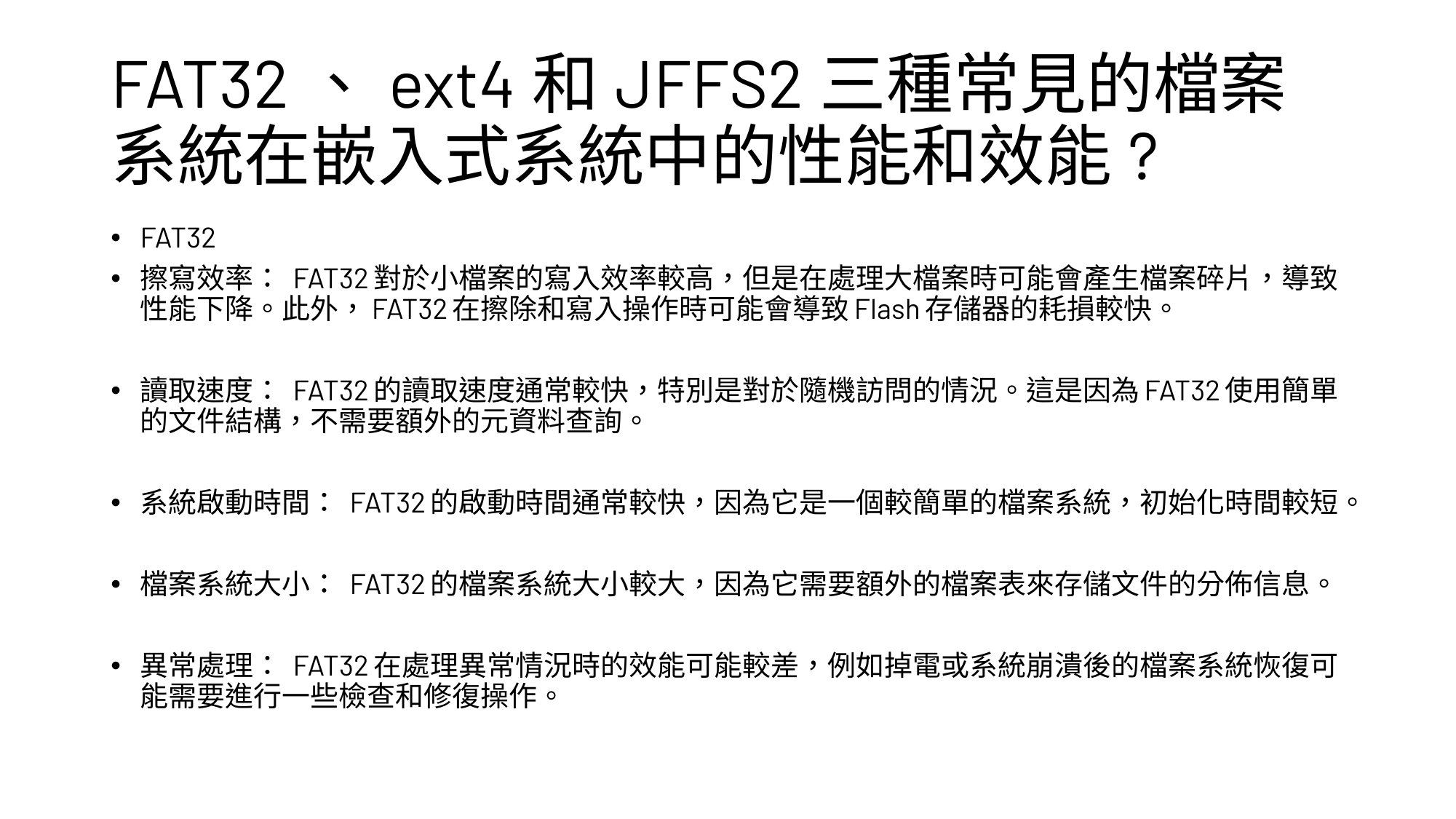

# FAT32、ext4和JFFS2三種常見的檔案系統在嵌入式系統中的性能和效能?
FAT32
擦寫效率： FAT32對於小檔案的寫入效率較高，但是在處理大檔案時可能會產生檔案碎片，導致性能下降。此外，FAT32在擦除和寫入操作時可能會導致Flash存儲器的耗損較快。

讀取速度： FAT32的讀取速度通常較快，特別是對於隨機訪問的情況。這是因為FAT32使用簡單的文件結構，不需要額外的元資料查詢。

系統啟動時間： FAT32的啟動時間通常較快，因為它是一個較簡單的檔案系統，初始化時間較短。

檔案系統大小： FAT32的檔案系統大小較大，因為它需要額外的檔案表來存儲文件的分佈信息。

異常處理： FAT32在處理異常情況時的效能可能較差，例如掉電或系統崩潰後的檔案系統恢復可能需要進行一些檢查和修復操作。